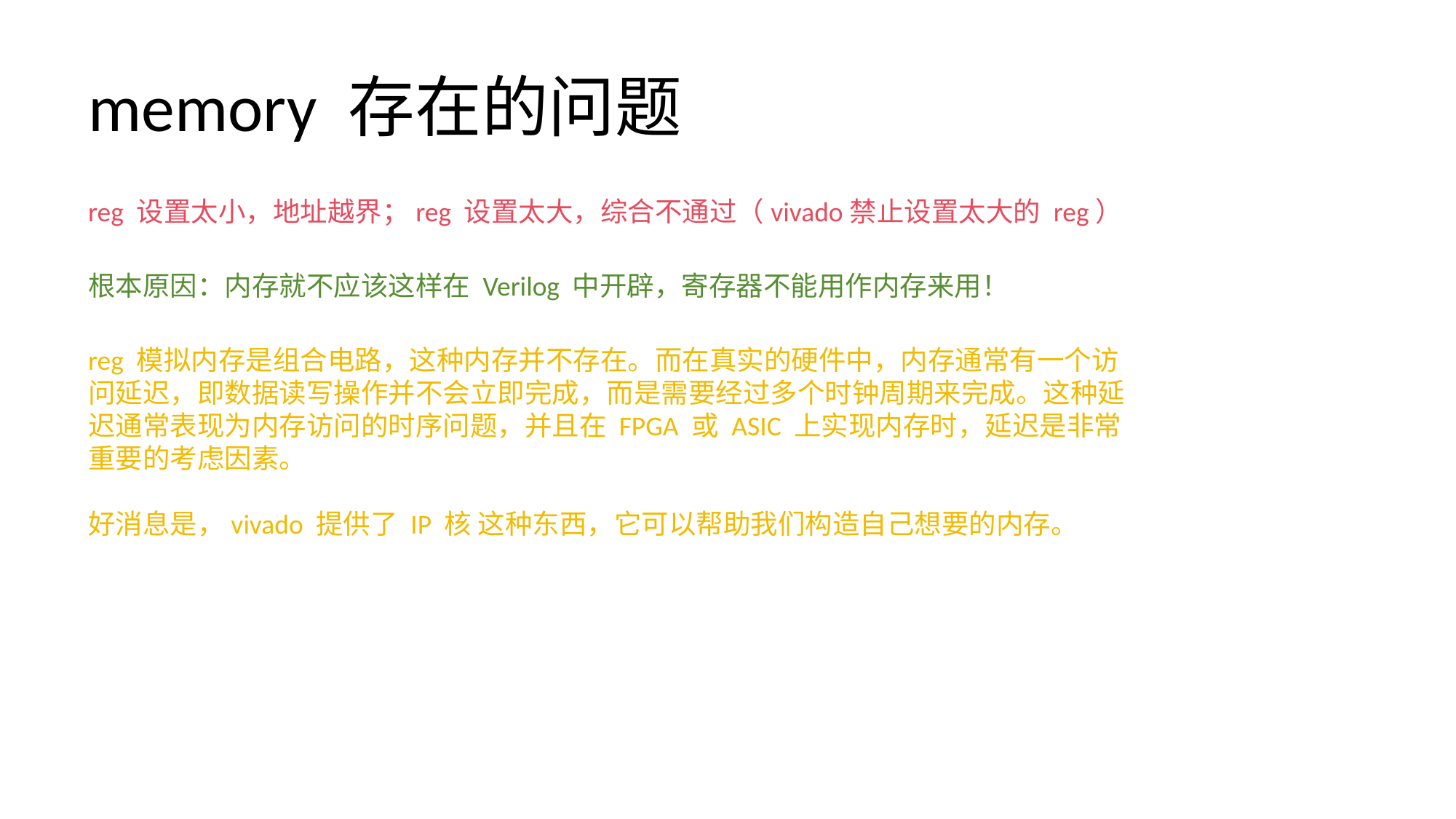

# memory 存在的问题
reg 设置太小，地址越界；reg 设置太大，综合不通过（vivado禁止设置太大的 reg）

根本原因：内存就不应该这样在 Verilog 中开辟，寄存器不能用作内存来用！
reg 模拟内存是组合电路，这种内存并不存在。而在真实的硬件中，内存通常有一个访问延迟，即数据读写操作并不会立即完成，而是需要经过多个时钟周期来完成。这种延迟通常表现为内存访问的时序问题，并且在 FPGA 或 ASIC 上实现内存时，延迟是非常重要的考虑因素。

好消息是，vivado 提供了 IP 核 这种东西，它可以帮助我们构造自己想要的内存。